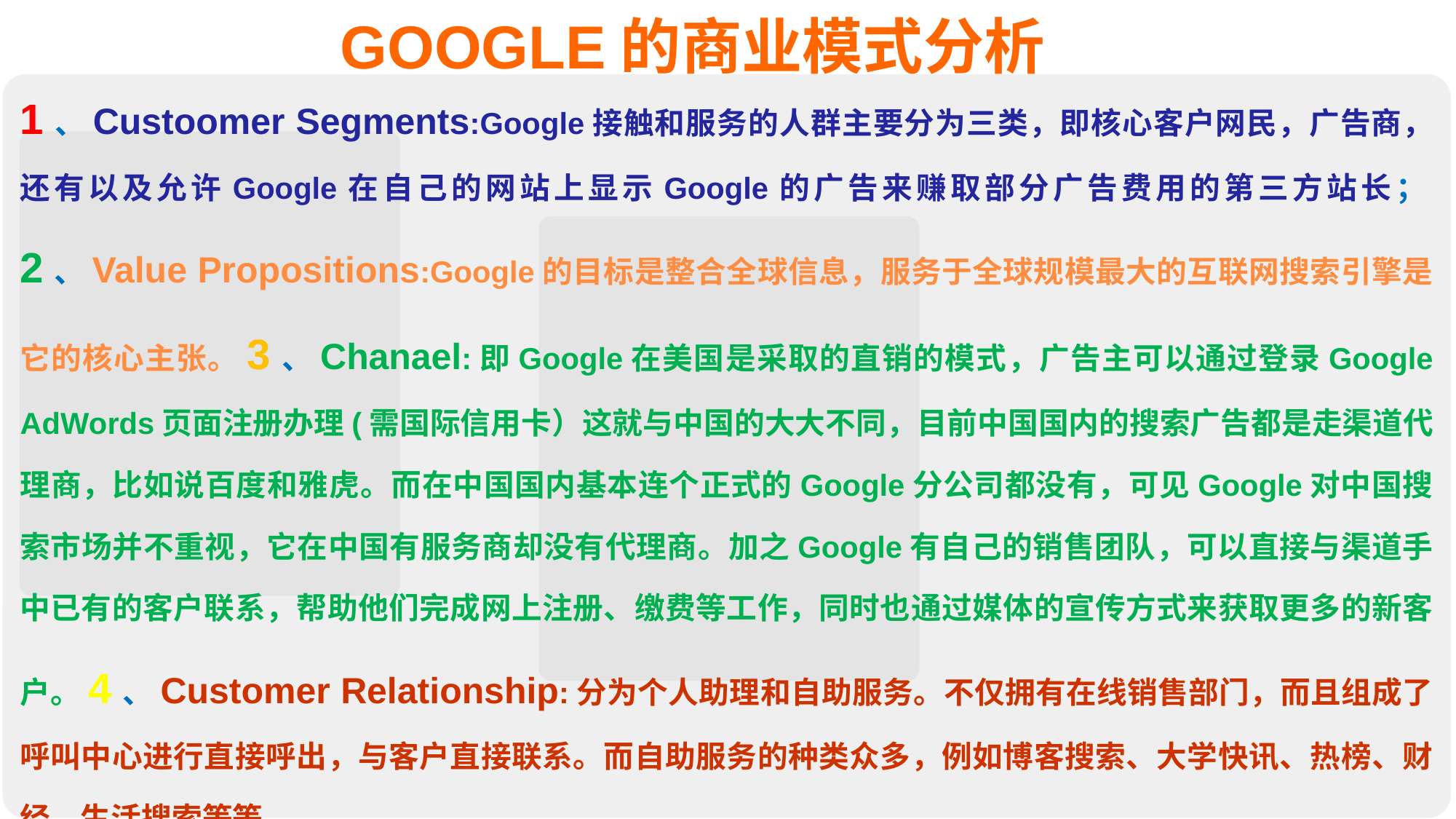

GOOGLE的商业模式分析
1、Custoomer Segments:Google接触和服务的人群主要分为三类，即核心客户网民，广告商，还有以及允许Google在自己的网站上显示Google的广告来赚取部分广告费用的第三方站长；2、Value Propositions:Google的目标是整合全球信息，服务于全球规模最大的互联网搜索引擎是它的核心主张。3、Chanael:即Google在美国是采取的直销的模式，广告主可以通过登录Google AdWords页面注册办理(需国际信用卡）这就与中国的大大不同，目前中国国内的搜索广告都是走渠道代理商，比如说百度和雅虎。而在中国国内基本连个正式的Google分公司都没有，可见Google对中国搜索市场并不重视，它在中国有服务商却没有代理商。加之Google有自己的销售团队，可以直接与渠道手中已有的客户联系，帮助他们完成网上注册、缴费等工作，同时也通过媒体的宣传方式来获取更多的新客户。4、Customer Relationship:分为个人助理和自助服务。不仅拥有在线销售部门，而且组成了呼叫中心进行直接呼出，与客户直接联系。而自助服务的种类众多，例如博客搜索、大学快讯、热榜、财经、生活搜索等等。